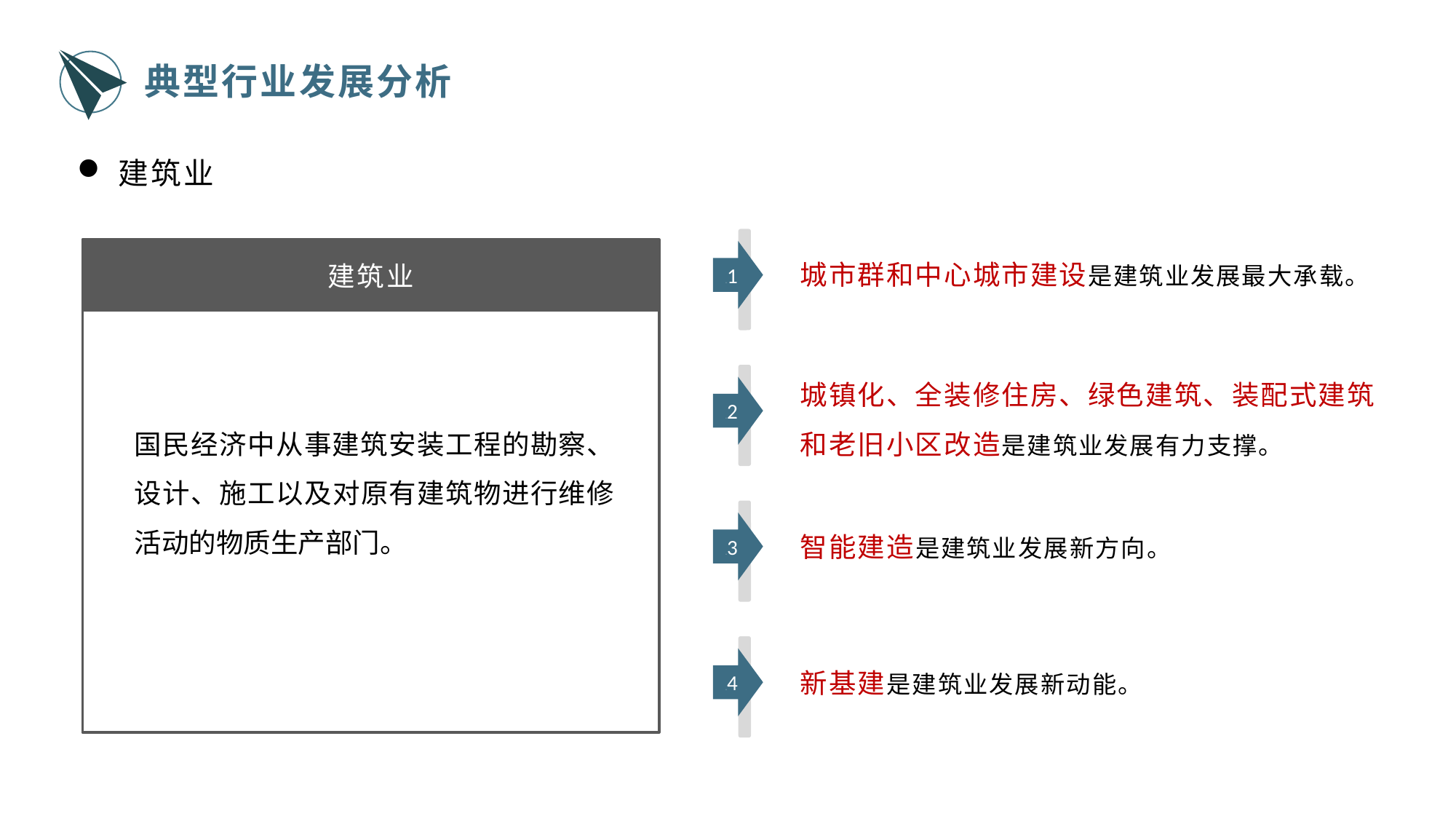

典型行业发展分析
建筑业

0 1
建筑业

城市群和中心城市建设是建筑业发展最大承载。
城镇化、全装修住房、绿色建筑、装配式建筑和老旧小区改造是建筑业发展有力支撑。

0 2
国民经济中从事建筑安装工程的勘察、设计、施工以及对原有建筑物进行维修活动的物质生产部门。

0 3
智能建造是建筑业发展新方向。

0 4
新基建是建筑业发展新动能。